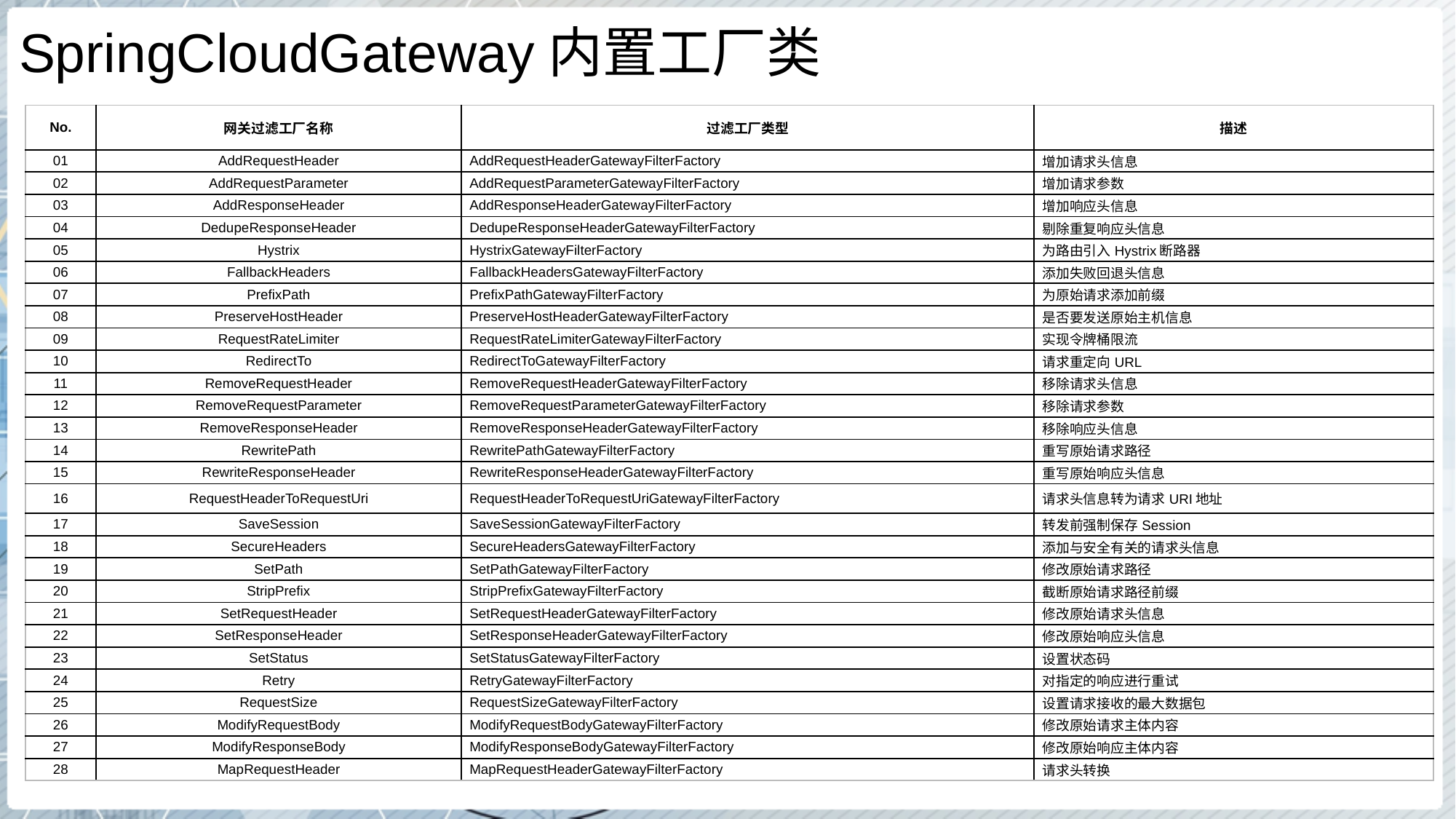

# SpringCloudGateway内置工厂类
| No. | 网关过滤工厂名称 | 过滤工厂类型 | 描述 |
| --- | --- | --- | --- |
| 01 | AddRequestHeader | AddRequestHeaderGatewayFilterFactory | 增加请求头信息 |
| 02 | AddRequestParameter | AddRequestParameterGatewayFilterFactory | 增加请求参数 |
| 03 | AddResponseHeader | AddResponseHeaderGatewayFilterFactory | 增加响应头信息 |
| 04 | DedupeResponseHeader | DedupeResponseHeaderGatewayFilterFactory | 剔除重复响应头信息 |
| 05 | Hystrix | HystrixGatewayFilterFactory | 为路由引入Hystrix断路器 |
| 06 | FallbackHeaders | FallbackHeadersGatewayFilterFactory | 添加失败回退头信息 |
| 07 | PrefixPath | PrefixPathGatewayFilterFactory | 为原始请求添加前缀 |
| 08 | PreserveHostHeader | PreserveHostHeaderGatewayFilterFactory | 是否要发送原始主机信息 |
| 09 | RequestRateLimiter | RequestRateLimiterGatewayFilterFactory | 实现令牌桶限流 |
| 10 | RedirectTo | RedirectToGatewayFilterFactory | 请求重定向URL |
| 11 | RemoveRequestHeader | RemoveRequestHeaderGatewayFilterFactory | 移除请求头信息 |
| 12 | RemoveRequestParameter | RemoveRequestParameterGatewayFilterFactory | 移除请求参数 |
| 13 | RemoveResponseHeader | RemoveResponseHeaderGatewayFilterFactory | 移除响应头信息 |
| 14 | RewritePath | RewritePathGatewayFilterFactory | 重写原始请求路径 |
| 15 | RewriteResponseHeader | RewriteResponseHeaderGatewayFilterFactory | 重写原始响应头信息 |
| 16 | RequestHeaderToRequestUri | RequestHeaderToRequestUriGatewayFilterFactory | 请求头信息转为请求URI地址 |
| 17 | SaveSession | SaveSessionGatewayFilterFactory | 转发前强制保存Session |
| 18 | SecureHeaders | SecureHeadersGatewayFilterFactory | 添加与安全有关的请求头信息 |
| 19 | SetPath | SetPathGatewayFilterFactory | 修改原始请求路径 |
| 20 | StripPrefix | StripPrefixGatewayFilterFactory | 截断原始请求路径前缀 |
| 21 | SetRequestHeader | SetRequestHeaderGatewayFilterFactory | 修改原始请求头信息 |
| 22 | SetResponseHeader | SetResponseHeaderGatewayFilterFactory | 修改原始响应头信息 |
| 23 | SetStatus | SetStatusGatewayFilterFactory | 设置状态码 |
| 24 | Retry | RetryGatewayFilterFactory | 对指定的响应进行重试 |
| 25 | RequestSize | RequestSizeGatewayFilterFactory | 设置请求接收的最大数据包 |
| 26 | ModifyRequestBody | ModifyRequestBodyGatewayFilterFactory | 修改原始请求主体内容 |
| 27 | ModifyResponseBody | ModifyResponseBodyGatewayFilterFactory | 修改原始响应主体内容 |
| 28 | MapRequestHeader | MapRequestHeaderGatewayFilterFactory | 请求头转换 |